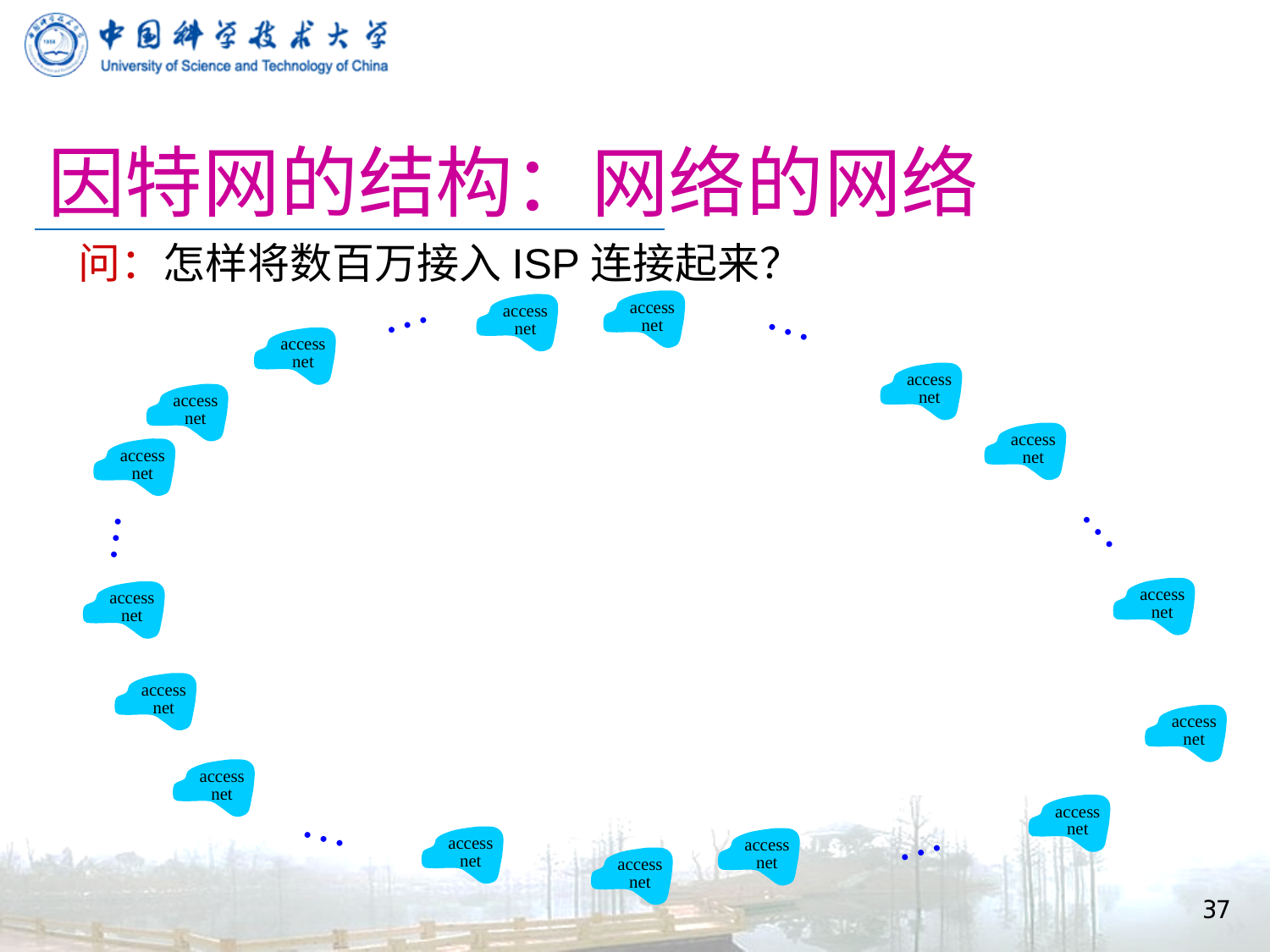

# 因特网的结构：网络的网络
问：怎样将数百万接入ISP连接起来？

…
…

access
net

access
net

access
net

access
net

access
net

access
net

access
net
…
…

access
net

access
net

access
net

access
net

access
net

access
net
…

access
net

access
net
…

access
net
37